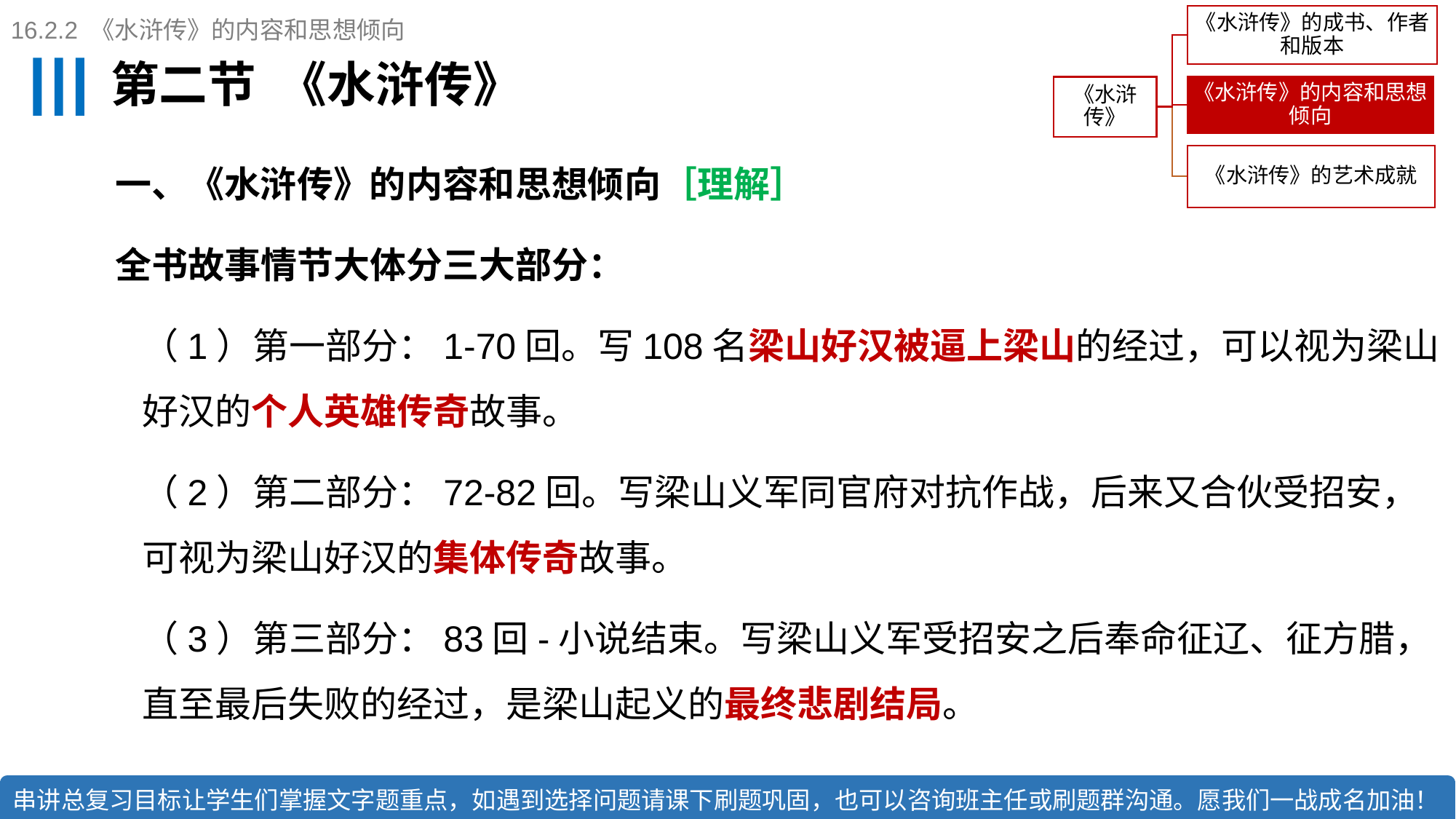

《水浒传》
《水浒传》的成书、作者和版本
《水浒传》的内容和思想倾向
《水浒传》的艺术成就
16.2.2 《水浒传》的内容和思想倾向
# 第二节  《水浒传》
一、《水浒传》的内容和思想倾向［理解］
全书故事情节大体分三大部分：
（1）第一部分：1-70回。写108名梁山好汉被逼上梁山的经过，可以视为梁山好汉的个人英雄传奇故事。
（2）第二部分：72-82回。写梁山义军同官府对抗作战，后来又合伙受招安，可视为梁山好汉的集体传奇故事。
（3）第三部分：83回-小说结束。写梁山义军受招安之后奉命征辽、征方腊，直至最后失败的经过，是梁山起义的最终悲剧结局。